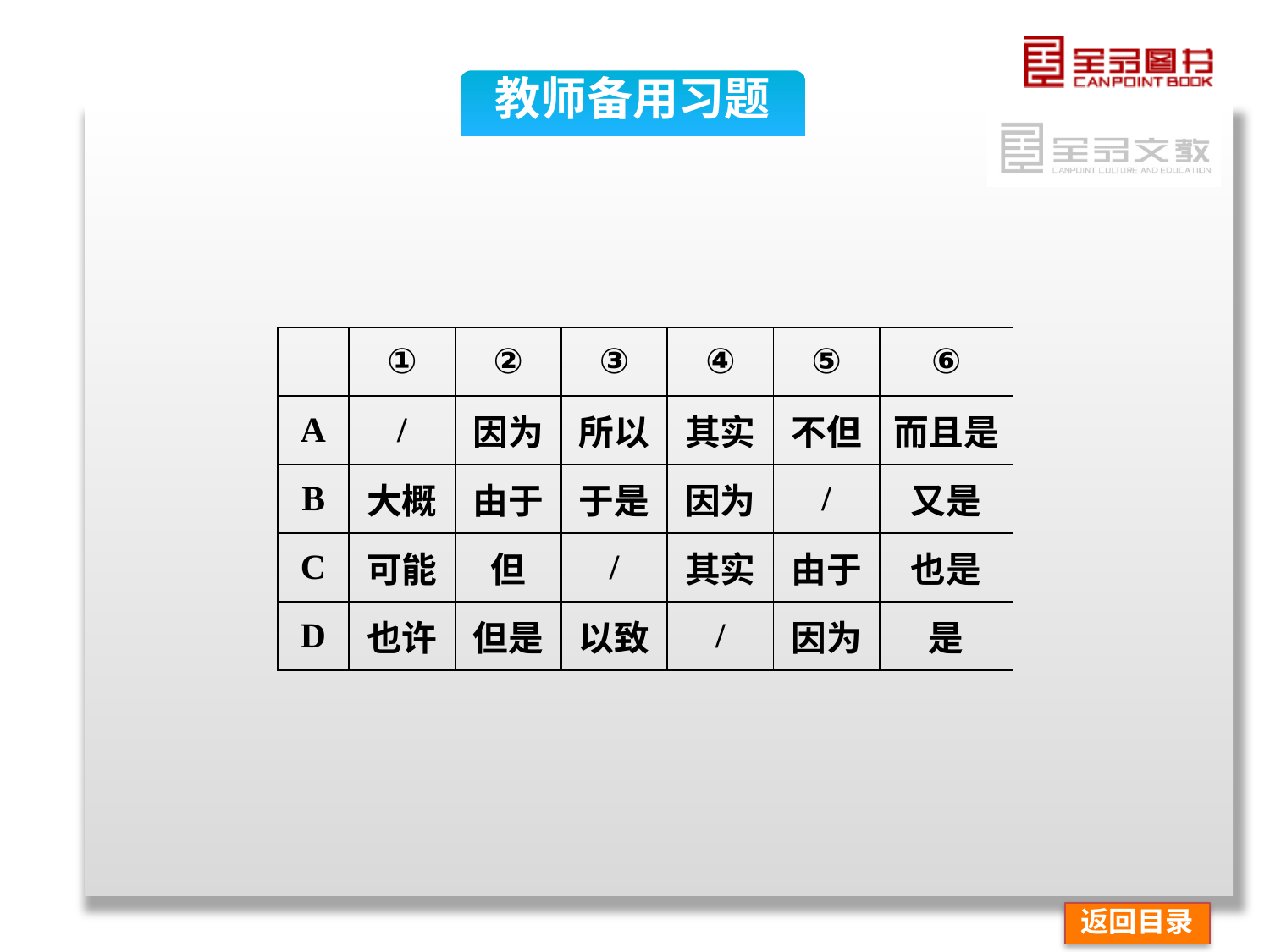

教师备用习题
|  | ① | ② | ③ | ④ | ⑤ | ⑥ |
| --- | --- | --- | --- | --- | --- | --- |
| A | / | 因为 | 所以 | 其实 | 不但 | 而且是 |
| B | 大概 | 由于 | 于是 | 因为 | / | 又是 |
| C | 可能 | 但 | / | 其实 | 由于 | 也是 |
| D | 也许 | 但是 | 以致 | / | 因为 | 是 |
返回目录